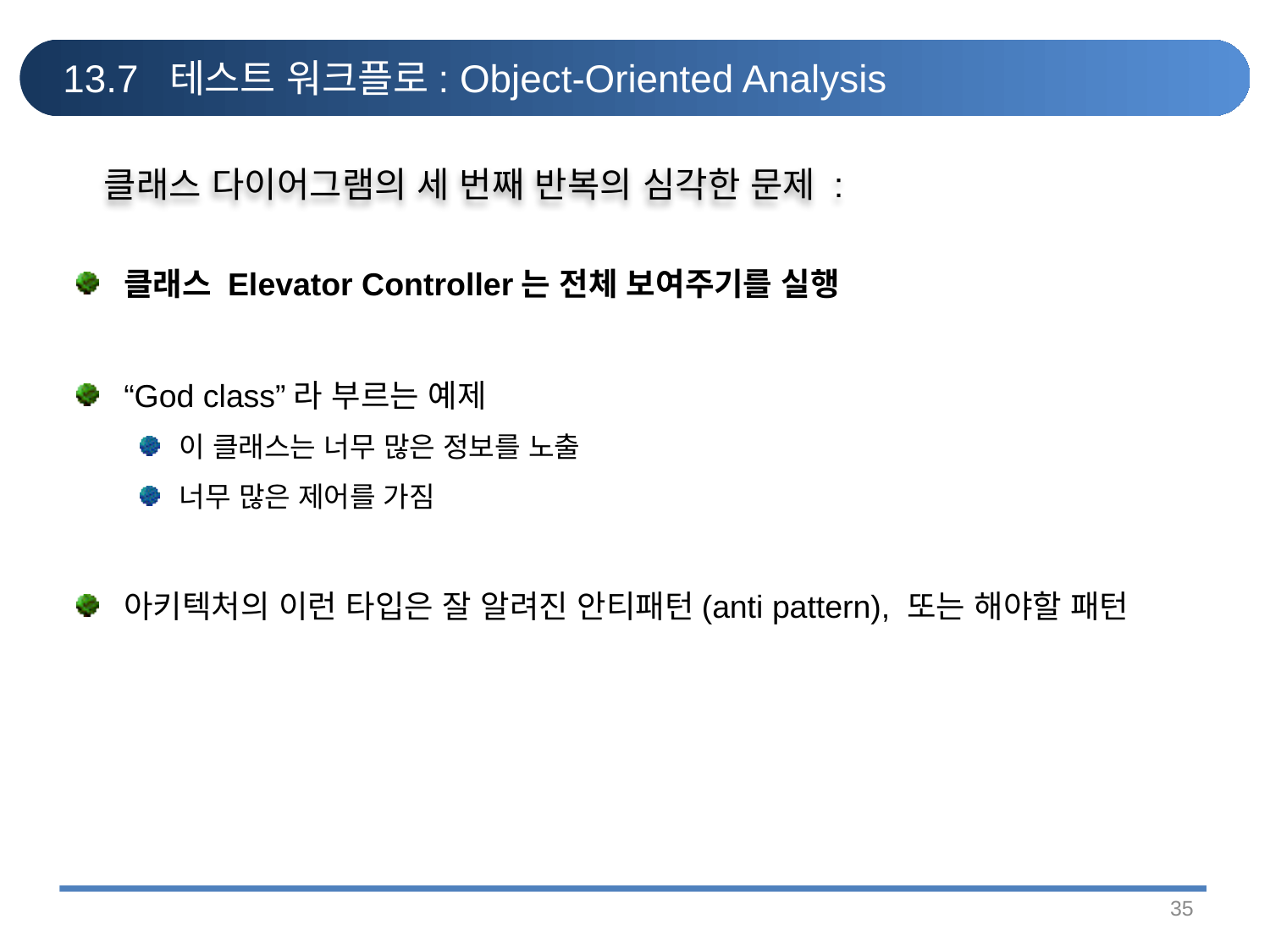

# 13.7  테스트 워크플로: Object-Oriented Analysis
클래스 다이어그램의 세 번째 반복의 심각한 문제 :
클래스 Elevator Controller는 전체 보여주기를 실행

“God class”라 부르는 예제
이 클래스는 너무 많은 정보를 노출
너무 많은 제어를 가짐

아키텍처의 이런 타입은 잘 알려진 안티패턴(anti pattern), 또는 해야할 패턴
35